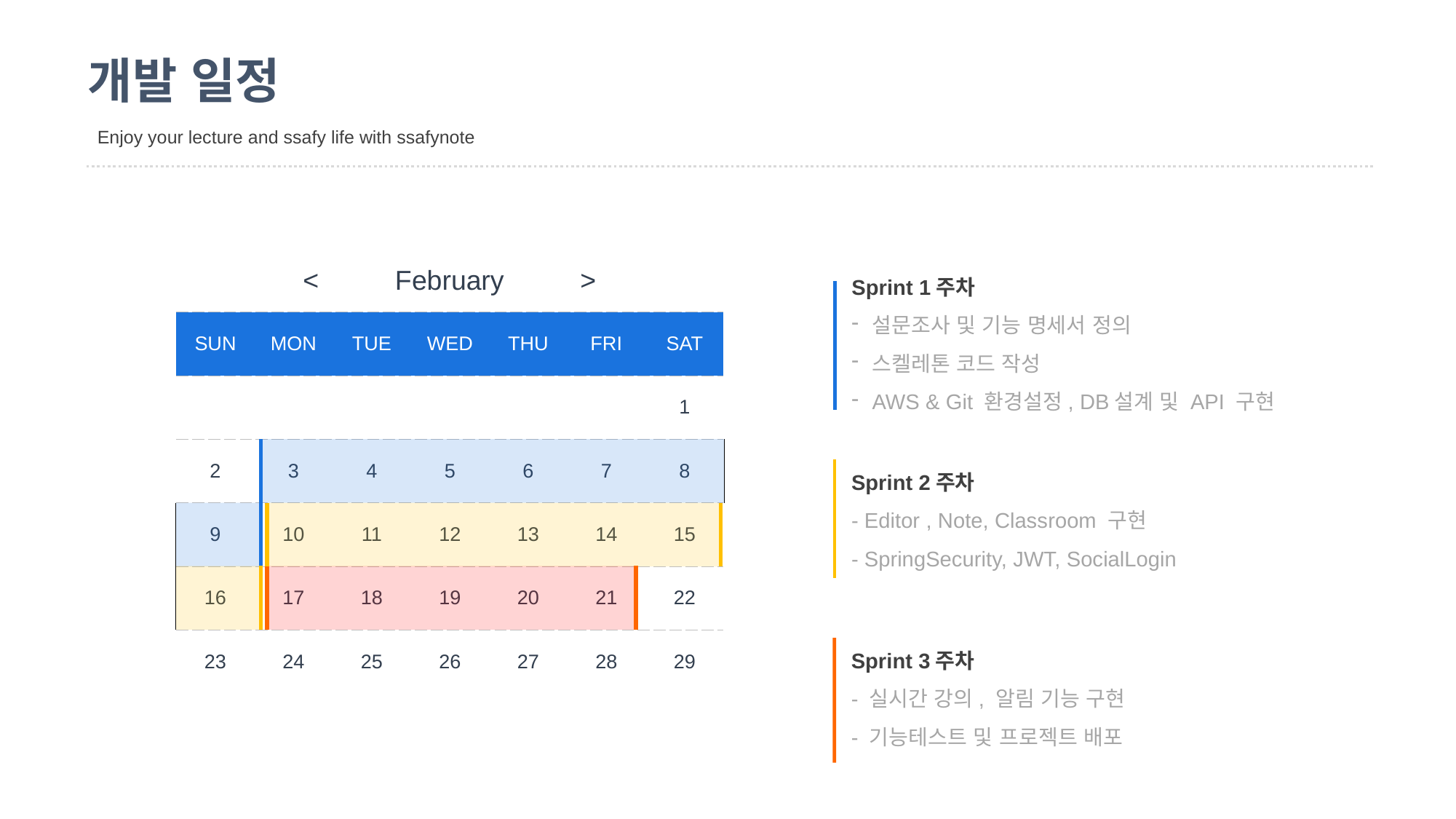

개발 일정
Enjoy your lecture and ssafy life with ssafynote
| < February > |  |  |  |  |  |  |
| --- | --- | --- | --- | --- | --- | --- |
| SUN | MON | TUE | WED | THU | FRI | SAT |
|  |  |  |  |  |  | 1 |
| 2 | 3 | 4 | 5 | 6 | 7 | 8 |
| 9 | 10 | 11 | 12 | 13 | 14 | 15 |
| 16 | 17 | 18 | 19 | 20 | 21 | 22 |
| 23 | 24 | 25 | 26 | 27 | 28 | 29 |
Sprint 1주차
설문조사 및 기능 명세서 정의
스켈레톤 코드 작성
AWS & Git 환경설정, DB설계 및 API 구현
|  |
| --- |
Sprint 2주차
- Editor , Note, Classroom 구현
- SpringSecurity, JWT, SocialLogin
|  |
| --- |
|  |
| --- |
|  |
| --- |
|  |
| --- |
Sprint 3주차
- 실시간 강의, 알림 기능 구현
- 기능테스트 및 프로젝트 배포